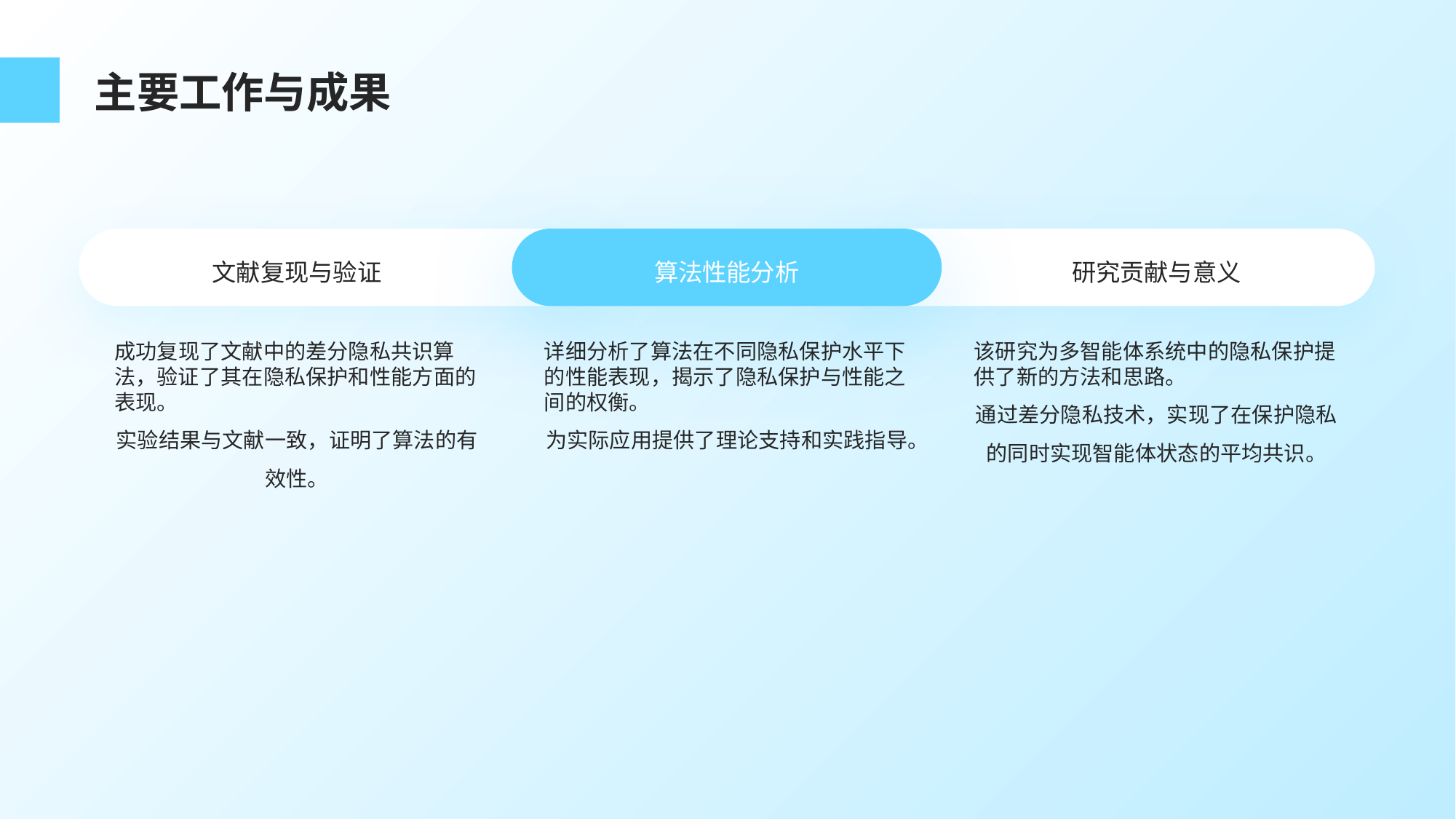

主要工作与成果

文献复现与验证
算法性能分析
研究贡献与意义
成功复现了文献中的差分隐私共识算法，验证了其在隐私保护和性能方面的表现。
实验结果与文献一致，证明了算法的有效性。
详细分析了算法在不同隐私保护水平下的性能表现，揭示了隐私保护与性能之间的权衡。
为实际应用提供了理论支持和实践指导。
该研究为多智能体系统中的隐私保护提供了新的方法和思路。
通过差分隐私技术，实现了在保护隐私的同时实现智能体状态的平均共识。